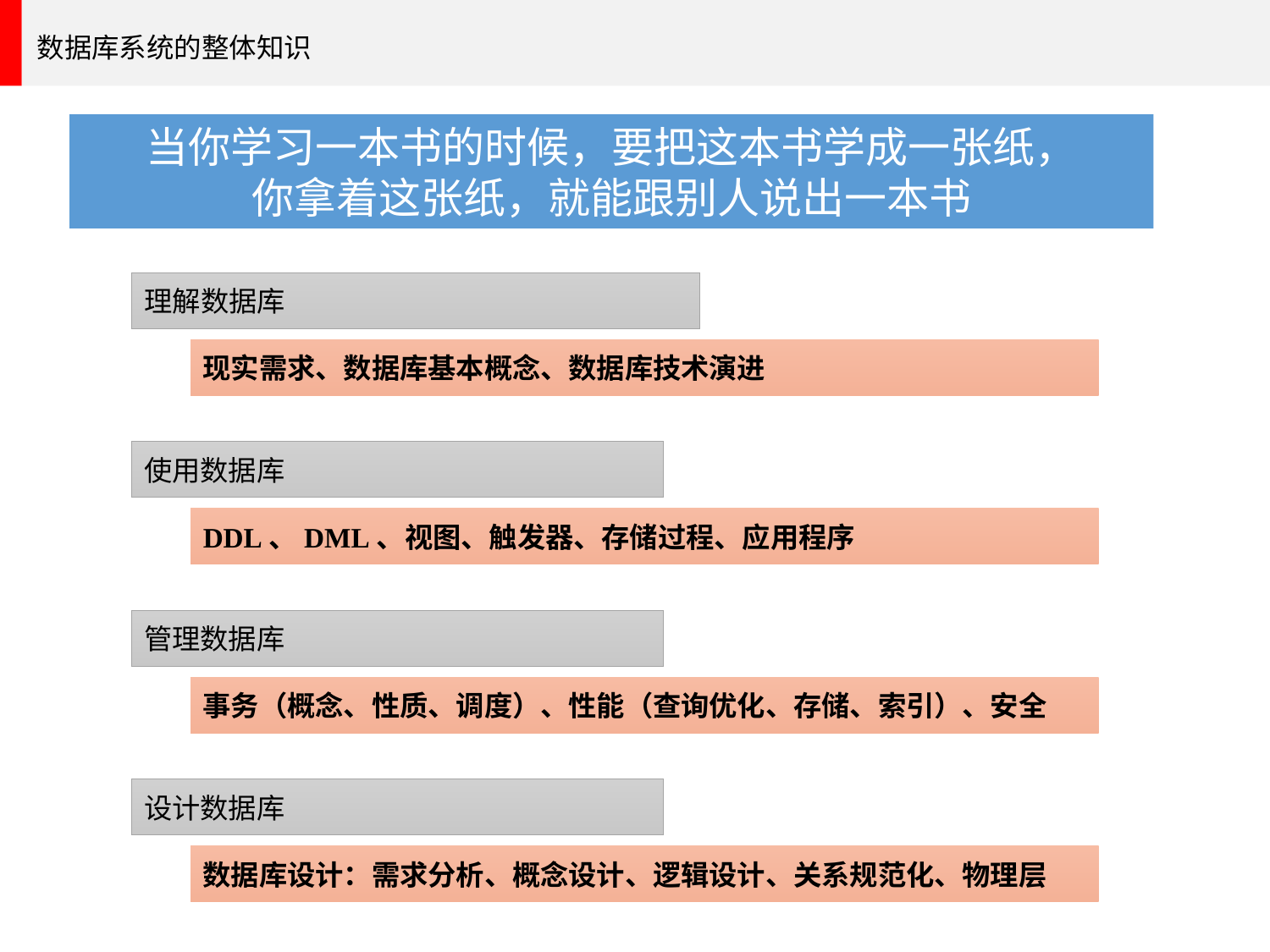

数据库系统的整体知识
当你学习一本书的时候，要把这本书学成一张纸，
你拿着这张纸，就能跟别人说出一本书
理解数据库
现实需求、数据库基本概念、数据库技术演进
使用数据库
DDL、DML、视图、触发器、存储过程、应用程序
管理数据库
事务（概念、性质、调度）、性能（查询优化、存储、索引）、安全
设计数据库
数据库设计：需求分析、概念设计、逻辑设计、关系规范化、物理层